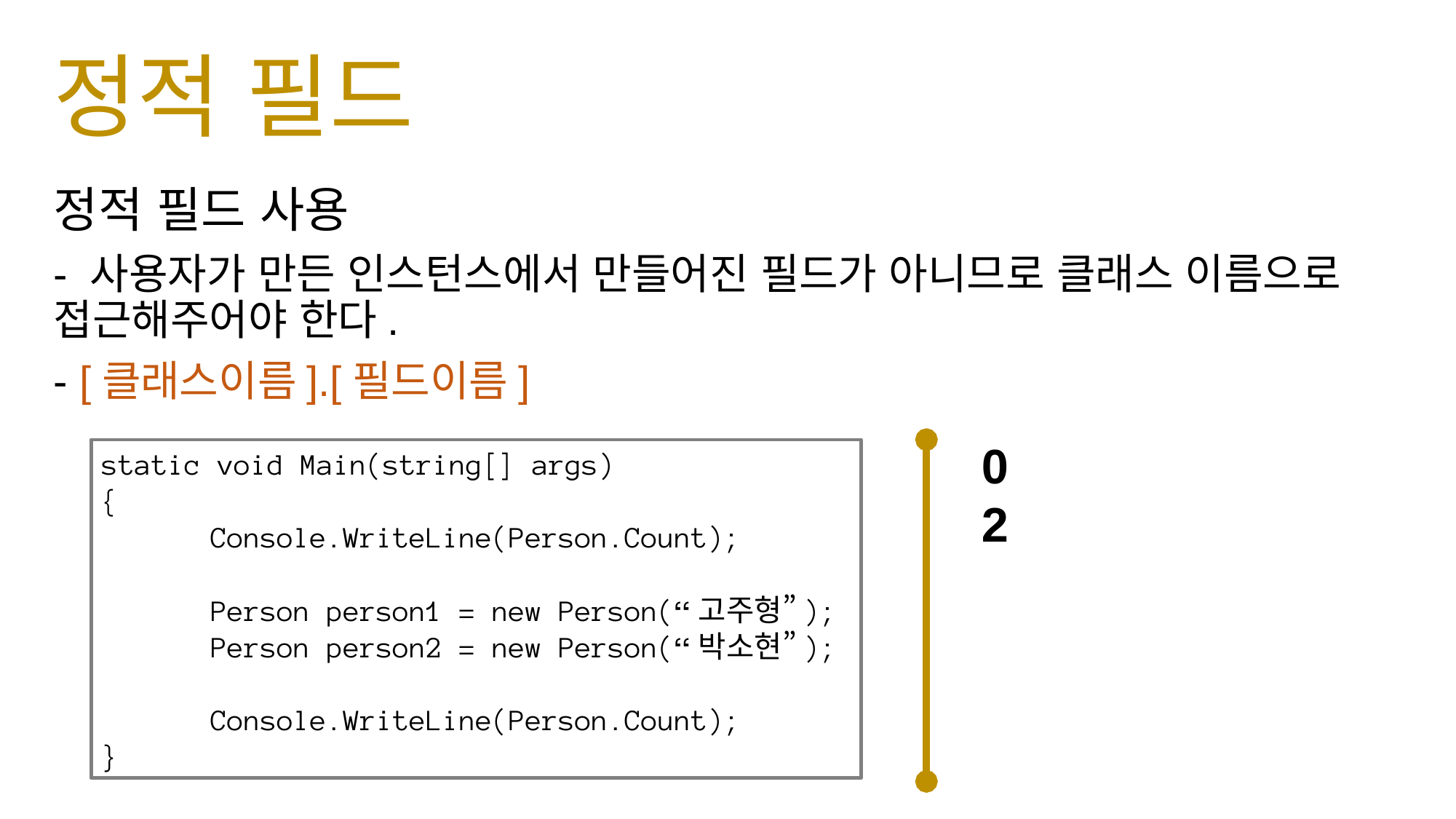

# 정적 필드
정적 필드 사용
- 사용자가 만든 인스턴스에서 만들어진 필드가 아니므로 클래스 이름으로 접근해주어야 한다.
- [클래스이름].[필드이름]
0
2
static void Main(string[] args)
{
	Console.WriteLine(Person.Count);

	Person person1 = new Person(“고주형”);
	Person person2 = new Person(“박소현”);

	Console.WriteLine(Person.Count);
}